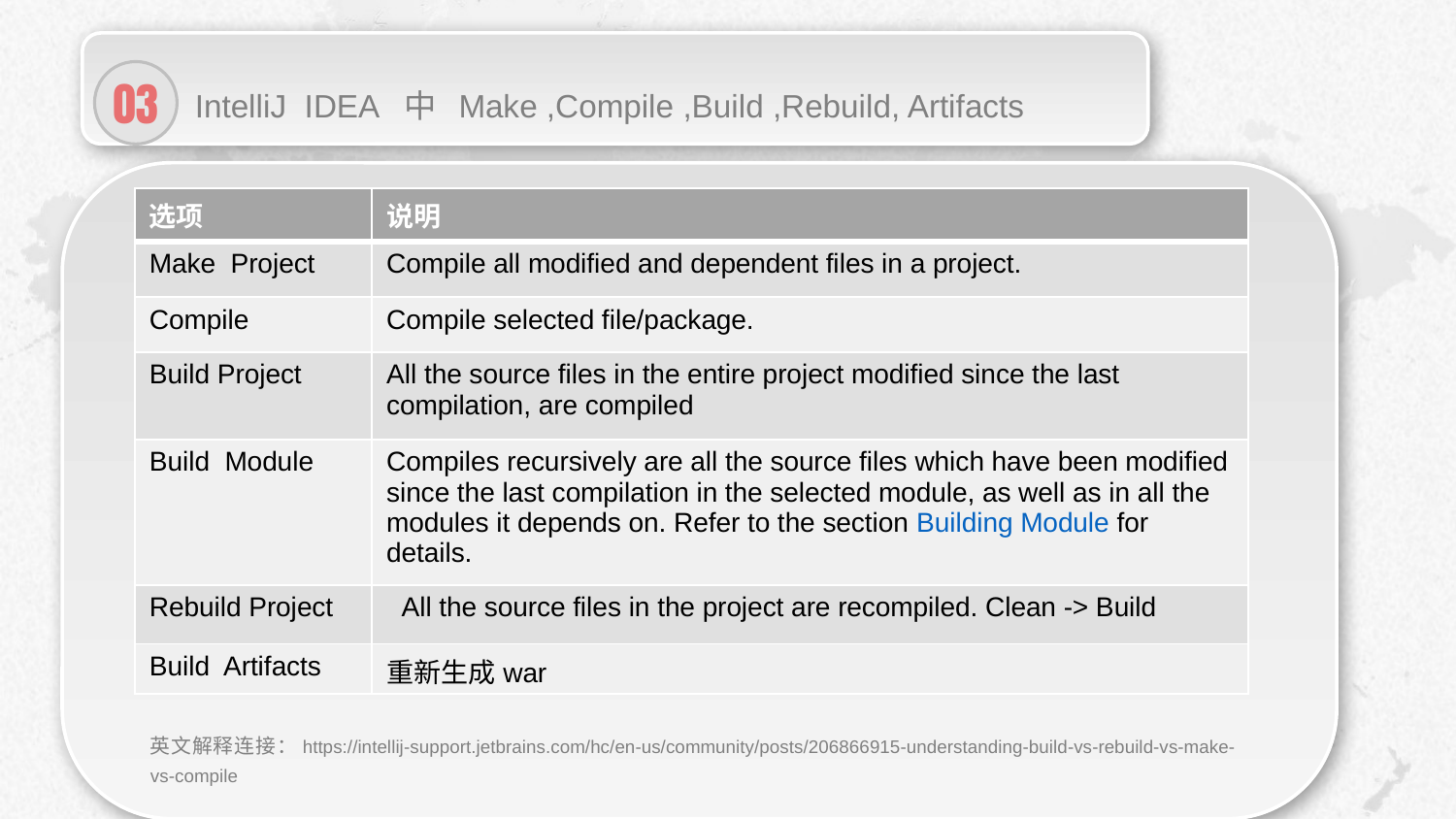

03
IntelliJ  IDEA  中  Make ,Compile ,Build ,Rebuild, Artifacts

| 选项 | 说明 |
| --- | --- |
| Make Project | Compile all modified and dependent files in a project. |
| Compile | Compile selected file/package. |
| Build Project | All the source files in the entire project modified since the last compilation, are compiled |
| Build Module | Compiles recursively are all the source files which have been modified since the last compilation in the selected module, as well as in all the modules it depends on. Refer to the section Building Module for details. |
| Rebuild Project | All the source files in the project are recompiled. Clean -> Build |
| Build Artifacts | 重新生成war |
英文解释连接：https://intellij-support.jetbrains.com/hc/en-us/community/posts/206866915-understanding-build-vs-rebuild-vs-make-vs-compile